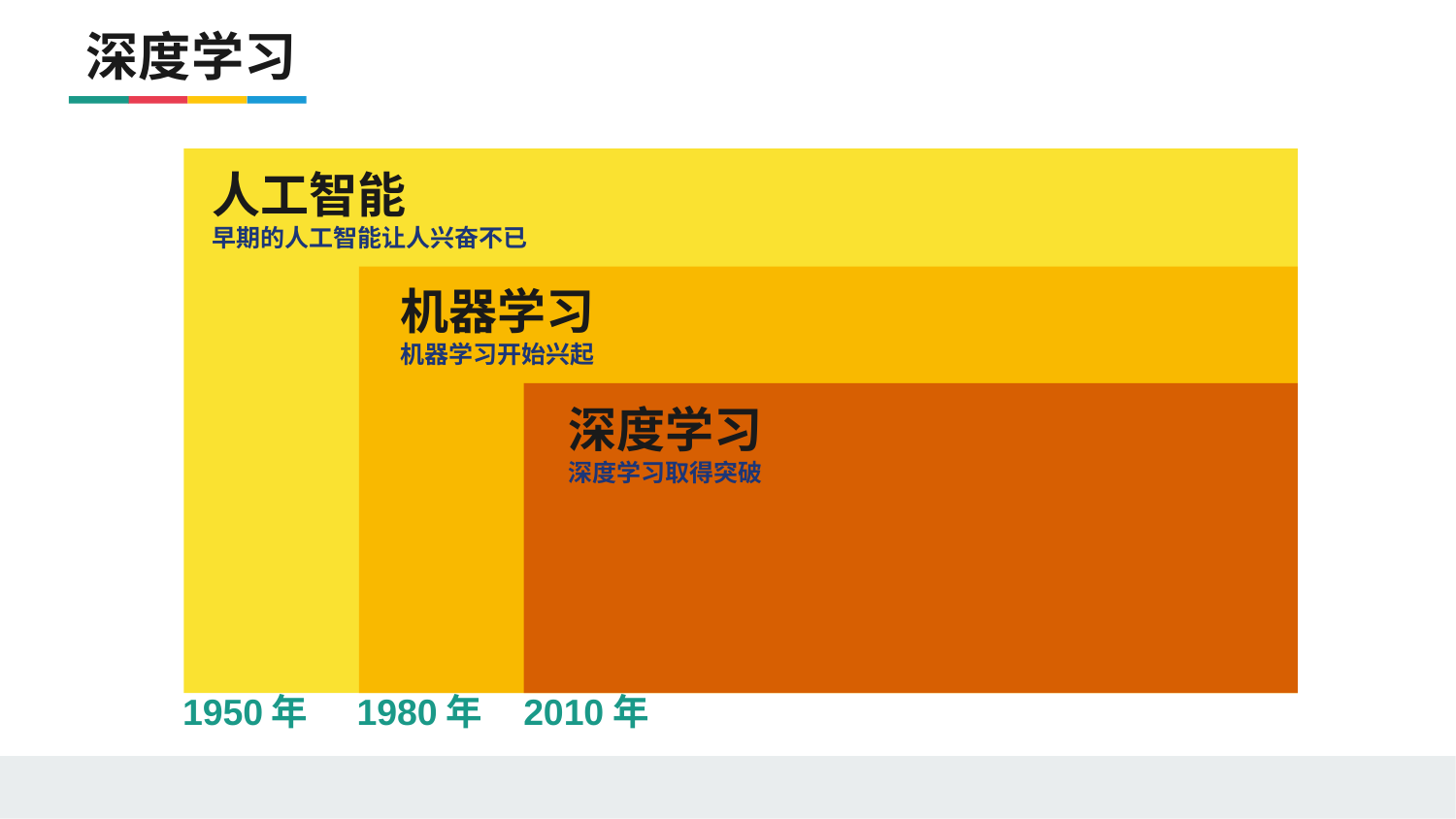

深度学习

人工智能
早期的人工智能让人兴奋不已

机器学习
机器学习开始兴起

深度学习
深度学习取得突破
1950年
1980年
2010年